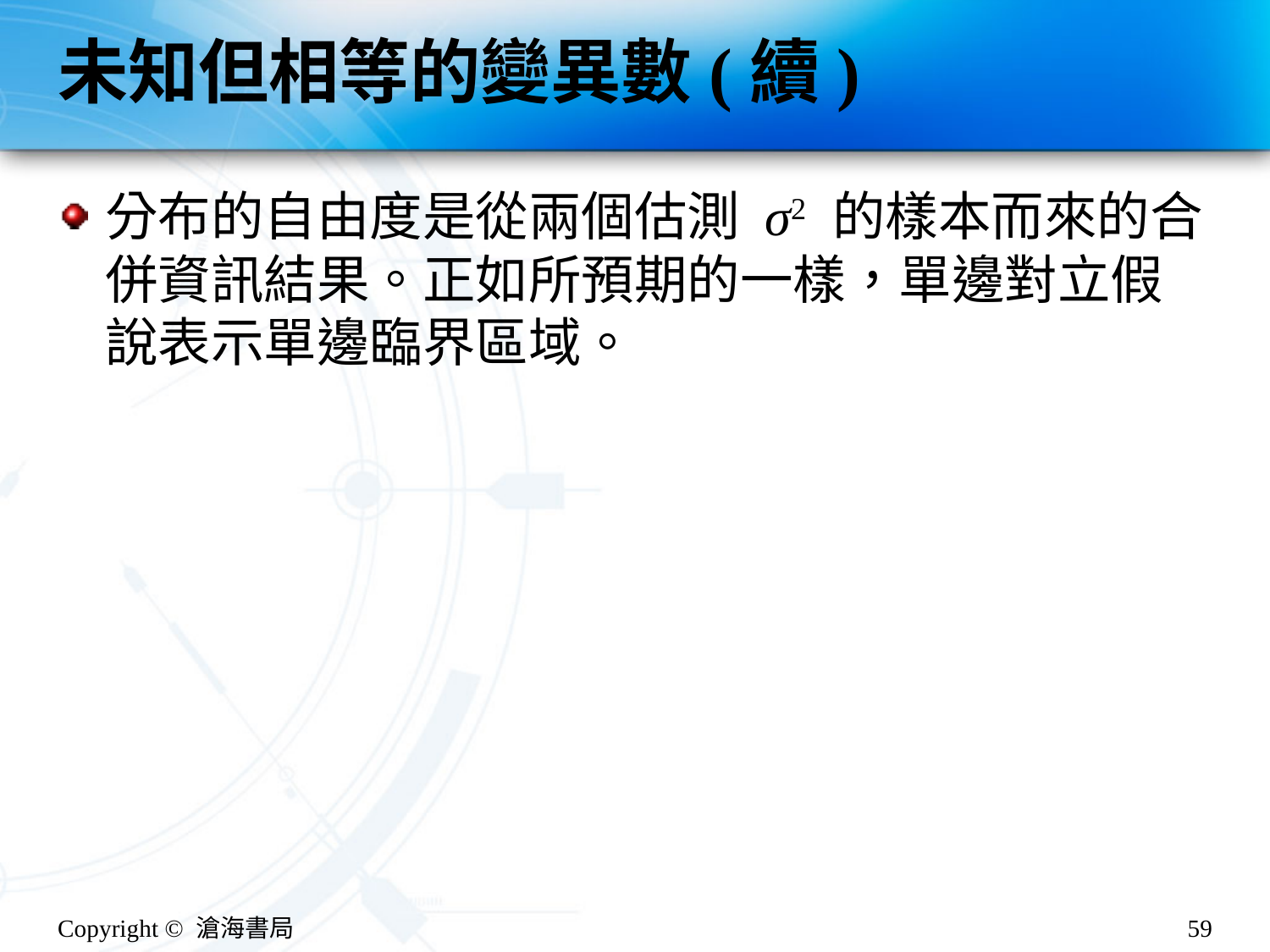

# 未知但相等的變異數(續)
分布的自由度是從兩個估測 σ2 的樣本而來的合併資訊結果。正如所預期的一樣，單邊對立假說表示單邊臨界區域。
Copyright © 滄海書局
59